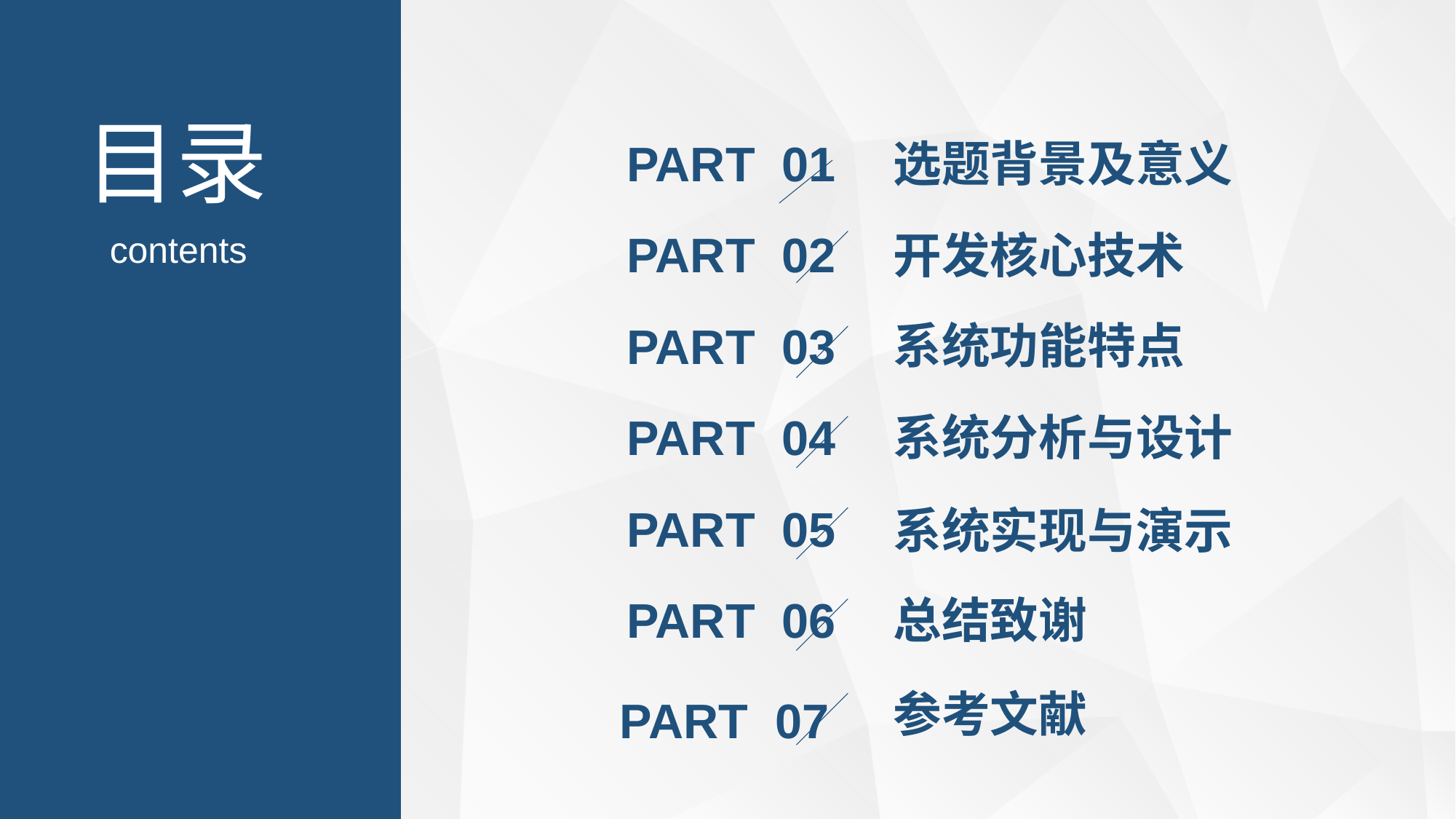

PART  01
选题背景及意义
PART  02
开发核心技术
系统功能特点
PART  03

PART  04

系统分析与设计
PART  05

系统实现与演示
PART  06
总结致谢
PART  07
参考文献